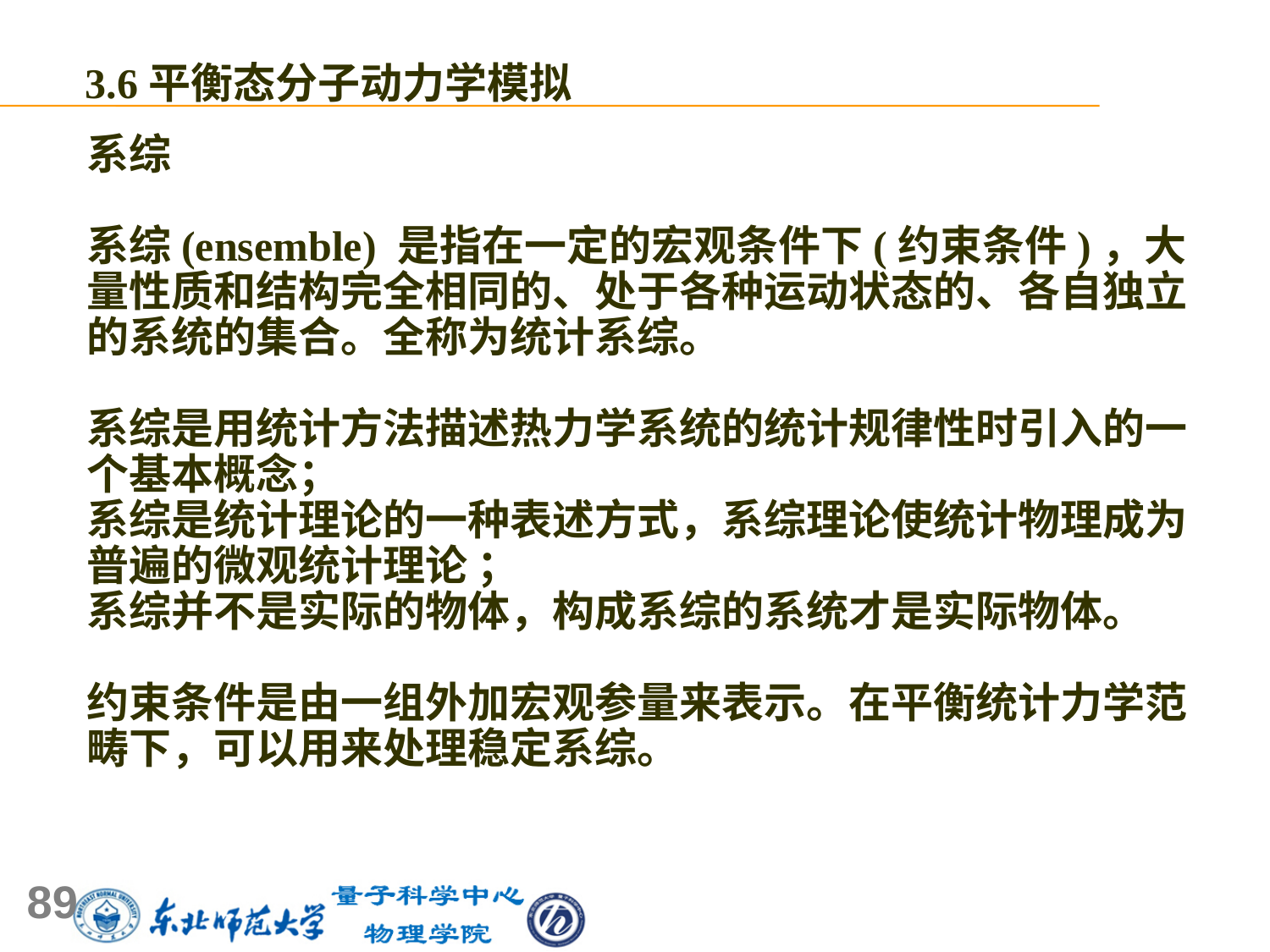

3.6平衡态分子动力学模拟

系综

系综(ensemble) 是指在一定的宏观条件下(约束条件)，大量性质和结构完全相同的、处于各种运动状态的、各自独立的系统的集合。全称为统计系综。

系综是用统计方法描述热力学系统的统计规律性时引入的一个基本概念；
系综是统计理论的一种表述方式，系综理论使统计物理成为普遍的微观统计理论 ；
系综并不是实际的物体，构成系综的系统才是实际物体。

约束条件是由一组外加宏观参量来表示。在平衡统计力学范畴下，可以用来处理稳定系综。
89